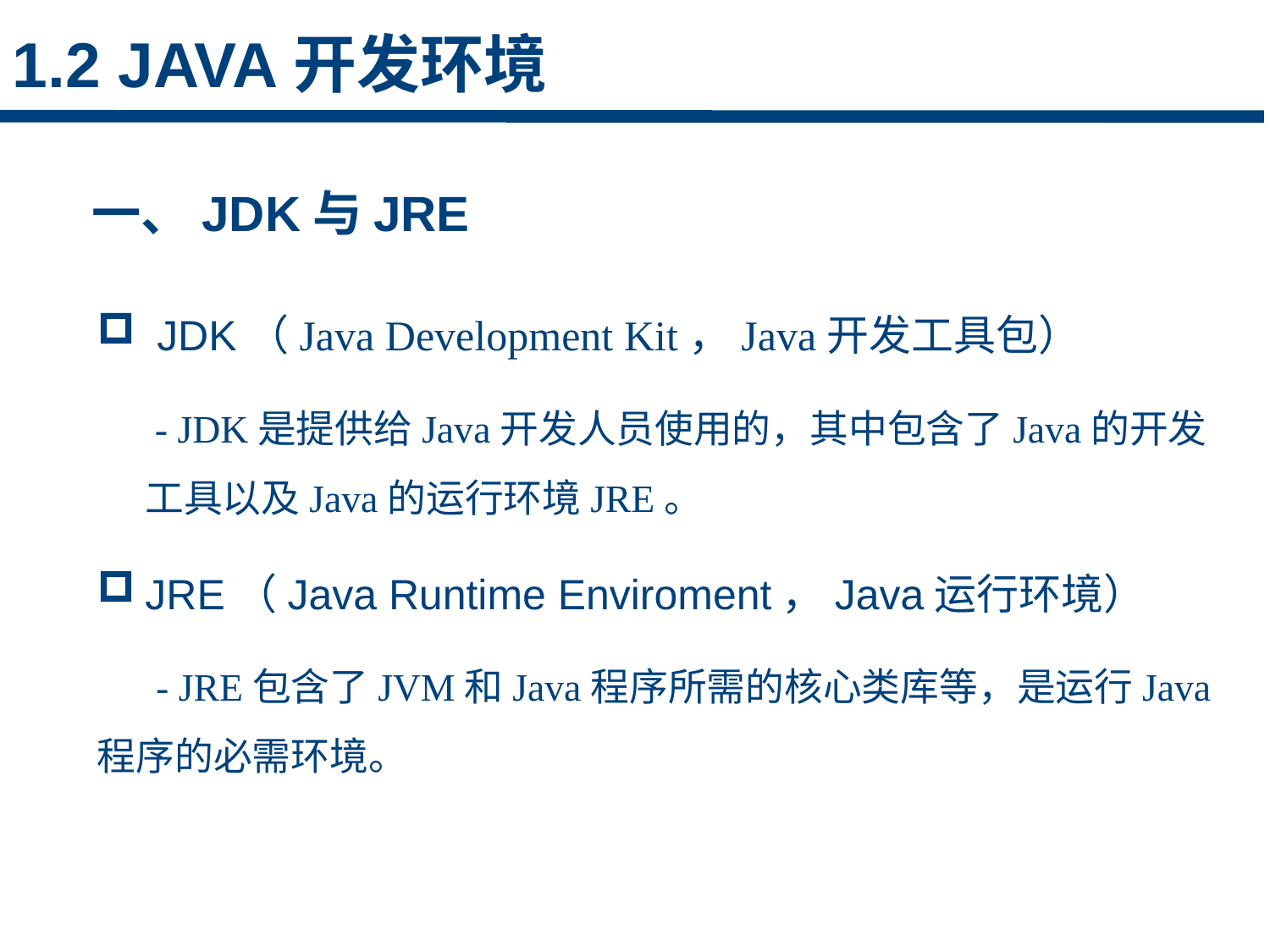

1.2 JAVA开发环境
一、JDK与JRE
点击添加文本
 JDK（Java Development Kit，Java开发工具包）
 - JDK是提供给Java开发人员使用的，其中包含了Java的开发工具以及Java的运行环境JRE。
JRE（Java Runtime Enviroment，Java运行环境）
      - JRE包含了JVM和Java程序所需的核心类库等，是运行Java程序的必需环境。
点击添加文本
点击添加文本
点击添加文本